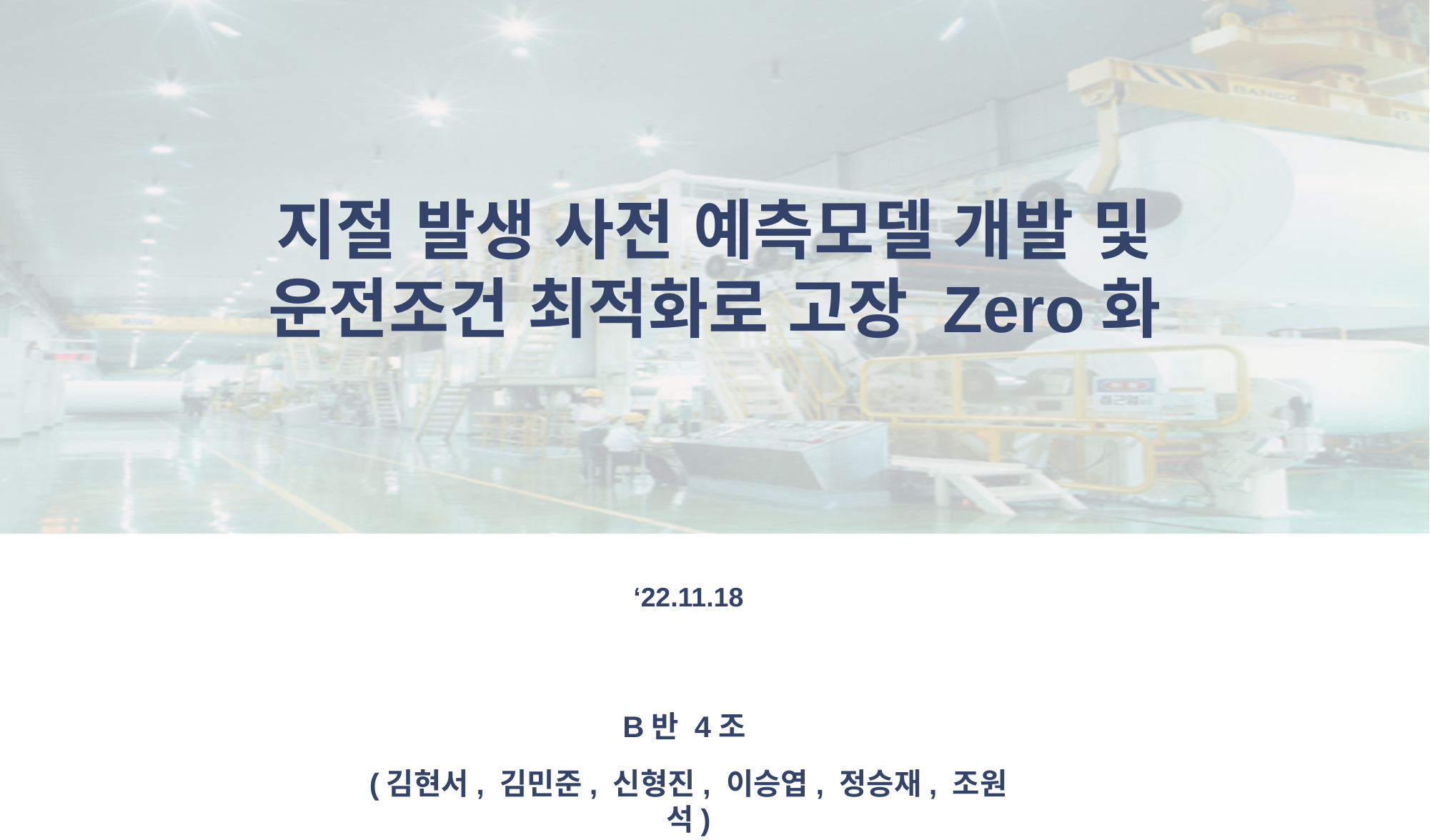

지절 발생 사전 예측모델 개발 및
운전조건 최적화로 고장 Zero화
‘22.11.18
B반 4조

(김현서, 김민준, 신형진, 이승엽, 정승재, 조원석)